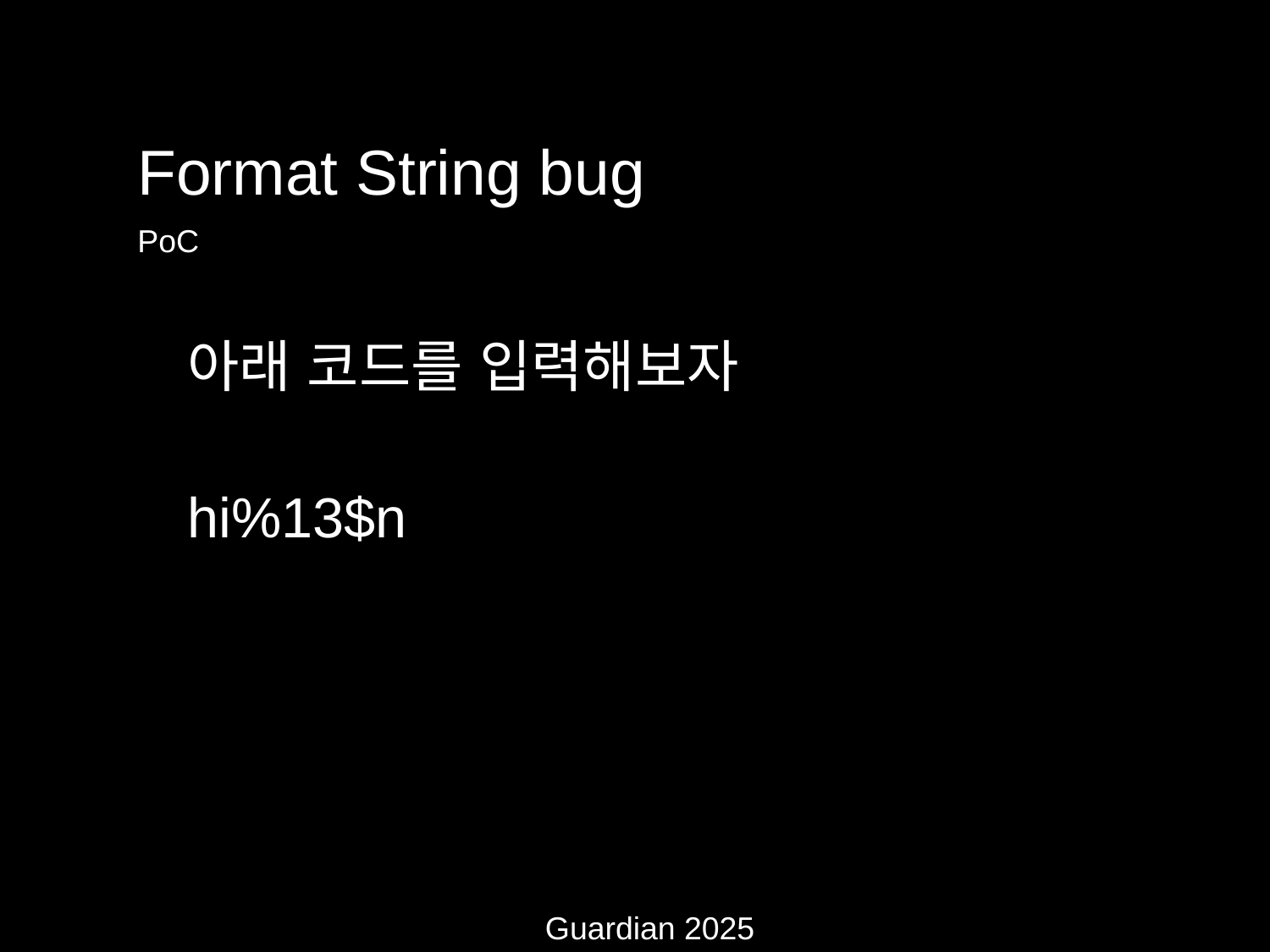

Format String bug
PoC
아래 코드를 입력해보자
hi%13$n